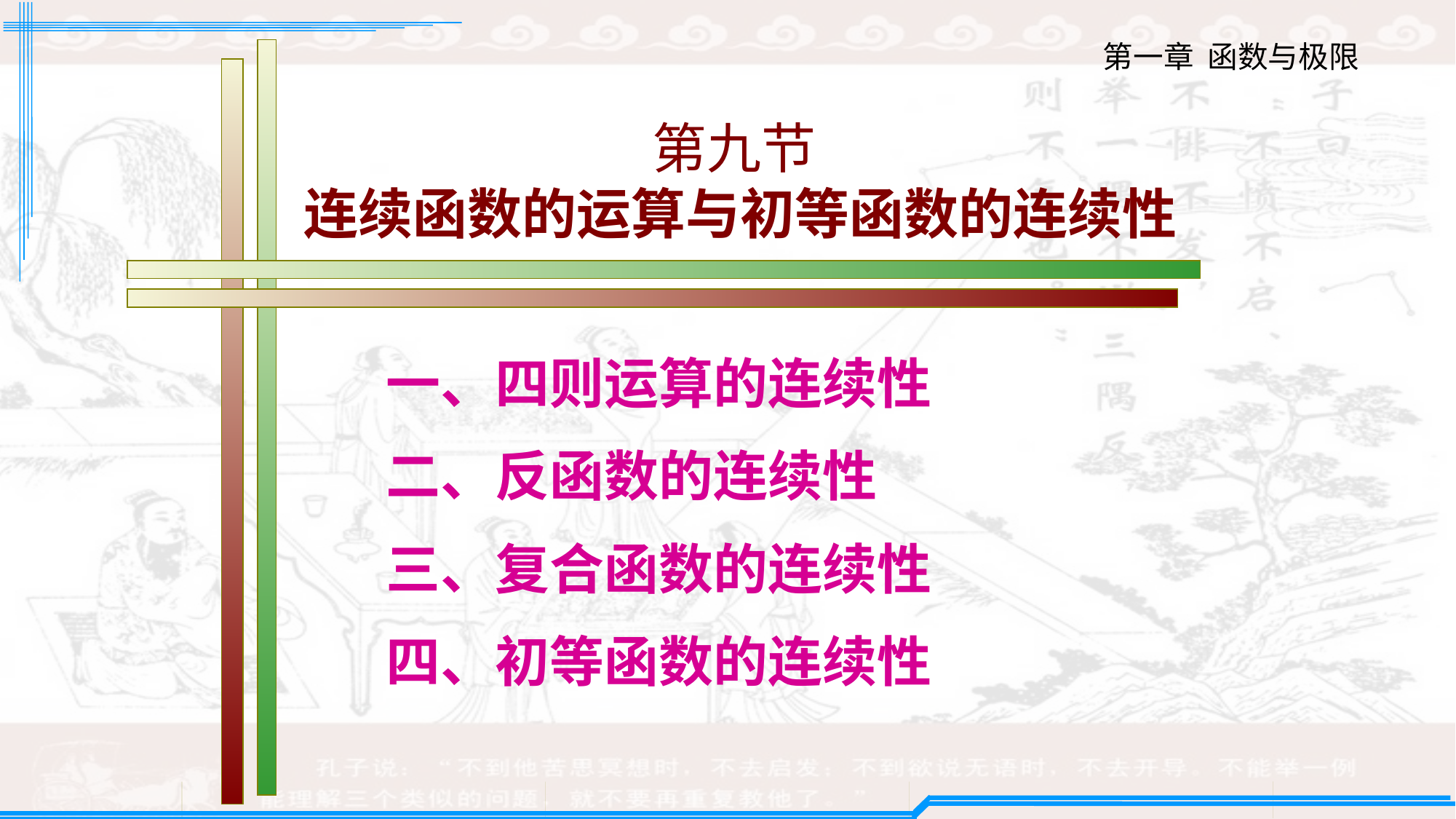

第九节
连续函数的运算与初等函数的连续性
一、四则运算的连续性
二、反函数的连续性
三、复合函数的连续性
四、初等函数的连续性